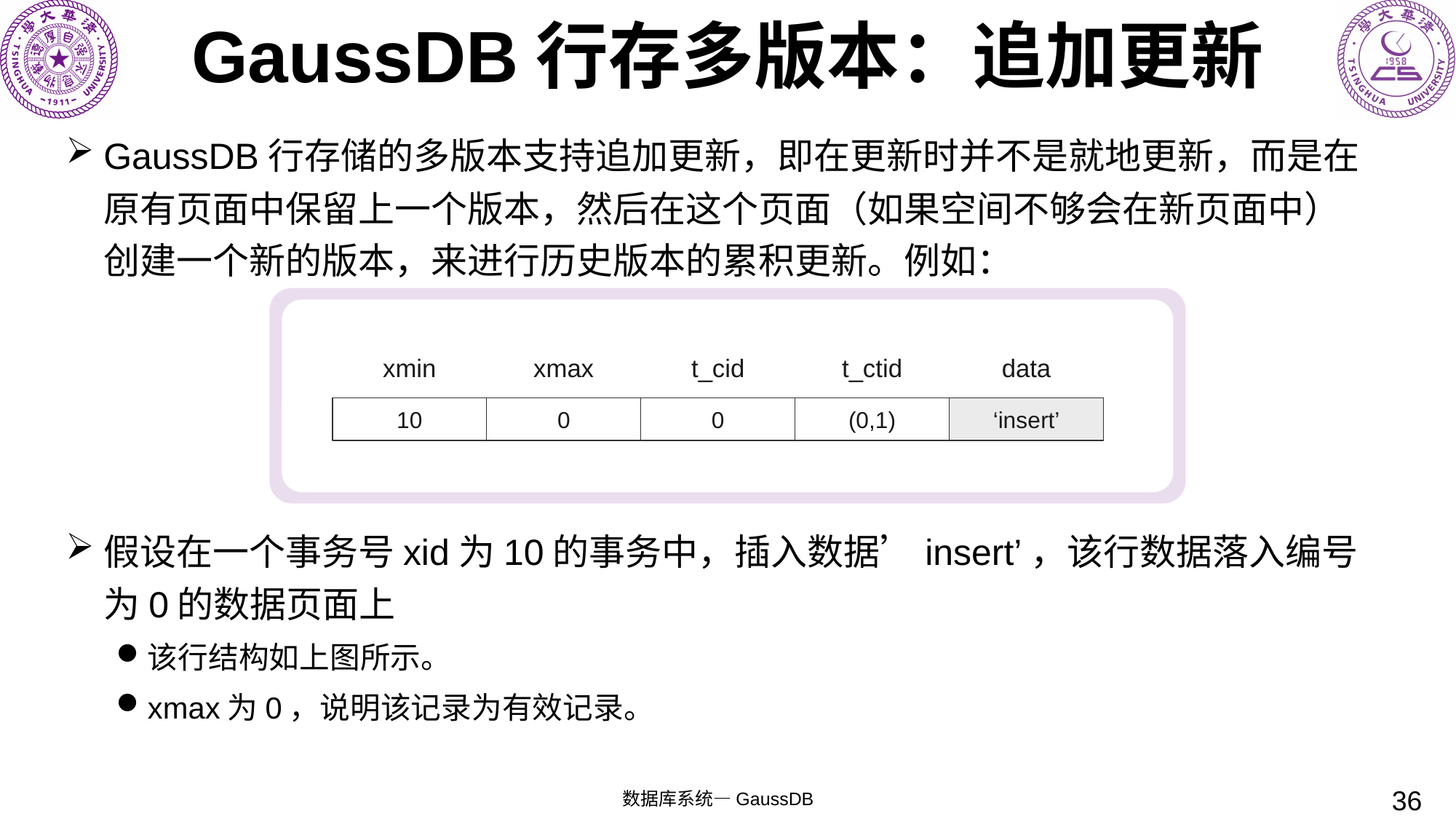

# GaussDB行存多版本：追加更新
GaussDB行存储的多版本支持追加更新，即在更新时并不是就地更新，而是在原有页面中保留上一个版本，然后在这个页面（如果空间不够会在新页面中）创建一个新的版本，来进行历史版本的累积更新。例如：

假设在一个事务号xid为10的事务中，插入数据’insert’，该行数据落入编号为0的数据页面上
该行结构如上图所示。
xmax为0，说明该记录为有效记录。

xmin
xmax
t_cid
t_ctid
data
10
0
0
(0,1)
‘insert’
36
数据库系统—GaussDB